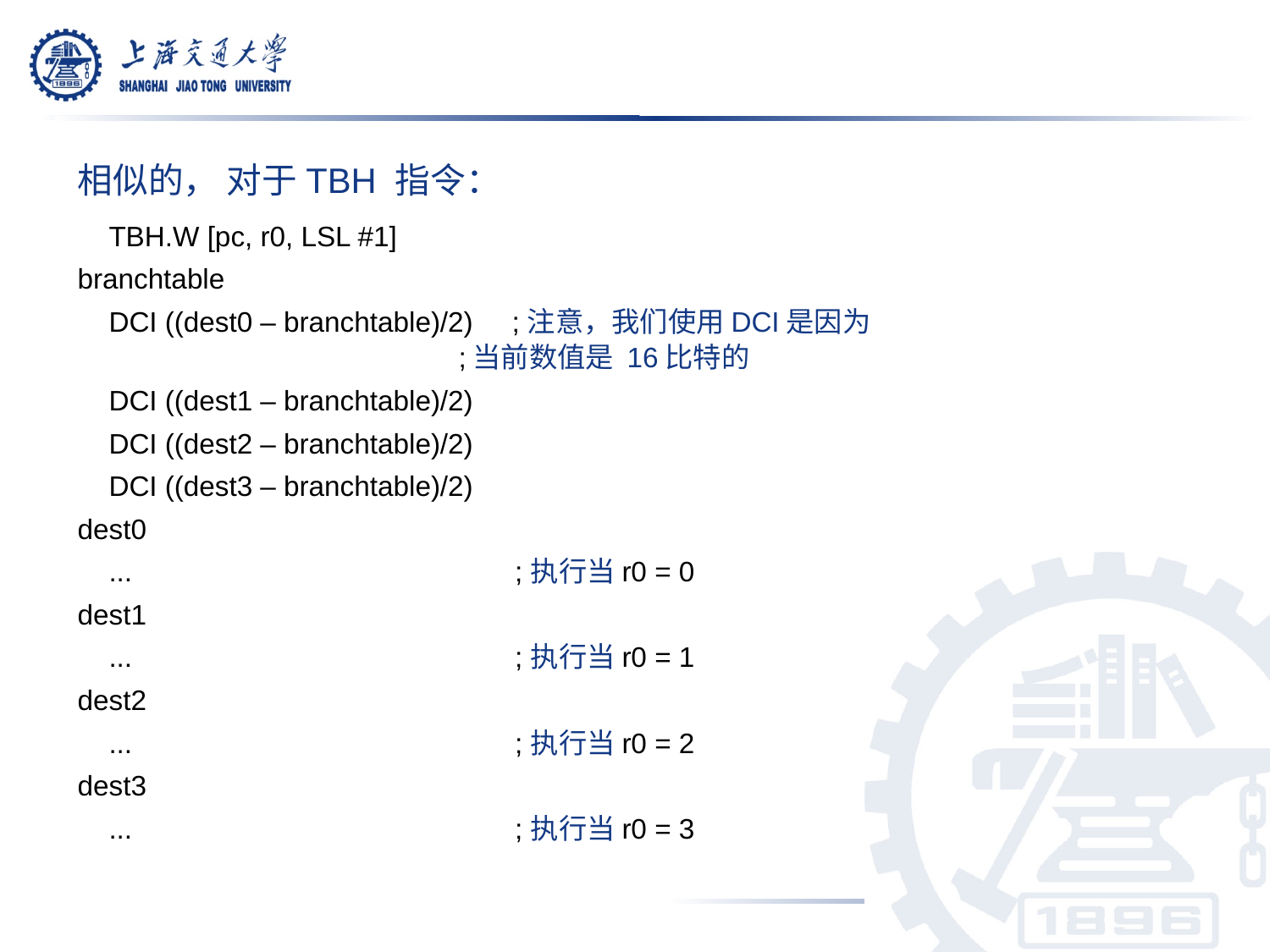

相似的， 对于TBH 指令：
    TBH.W [pc, r0, LSL #1]
branchtable
    DCI ((dest0 – branchtable)/2)     ;注意，我们使用DCI是因为
			;当前数值是 16比特的
    DCI ((dest1 – branchtable)/2)
    DCI ((dest2 – branchtable)/2)
    DCI ((dest3 – branchtable)/2)
dest0
    ...                                                 ;执行当r0 = 0
dest1
    ...                                                 ;执行当r0 = 1
dest2
    ...                                                 ;执行当r0 = 2
dest3
    ...                                                 ;执行当r0 = 3